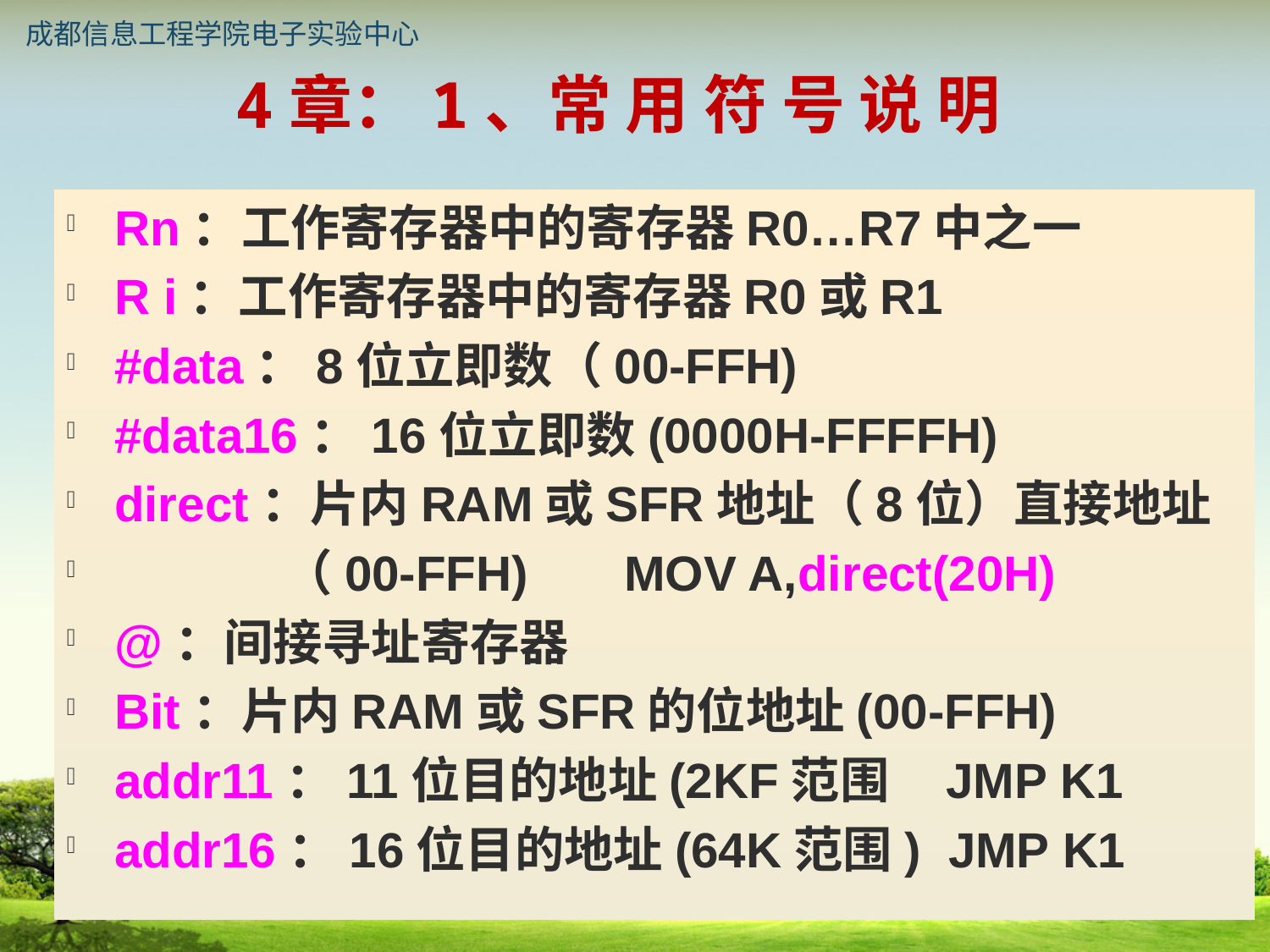

4章：1、常 用 符 号 说 明
Rn：工作寄存器中的寄存器R0…R7中之一
R i：工作寄存器中的寄存器R0或R1
#data：8位立即数（00-FFH)
#data16：16位立即数(0000H-FFFFH)
direct：片内RAM或SFR地址（8位）直接地址
              （00-FFH)       MOV A,direct(20H)
@：间接寻址寄存器
Bit：片内RAM或SFR的位地址(00-FFH)
addr11：11位目的地址(2KF范围    JMP K1
addr16：16位目的地址(64K范围)  JMP K1